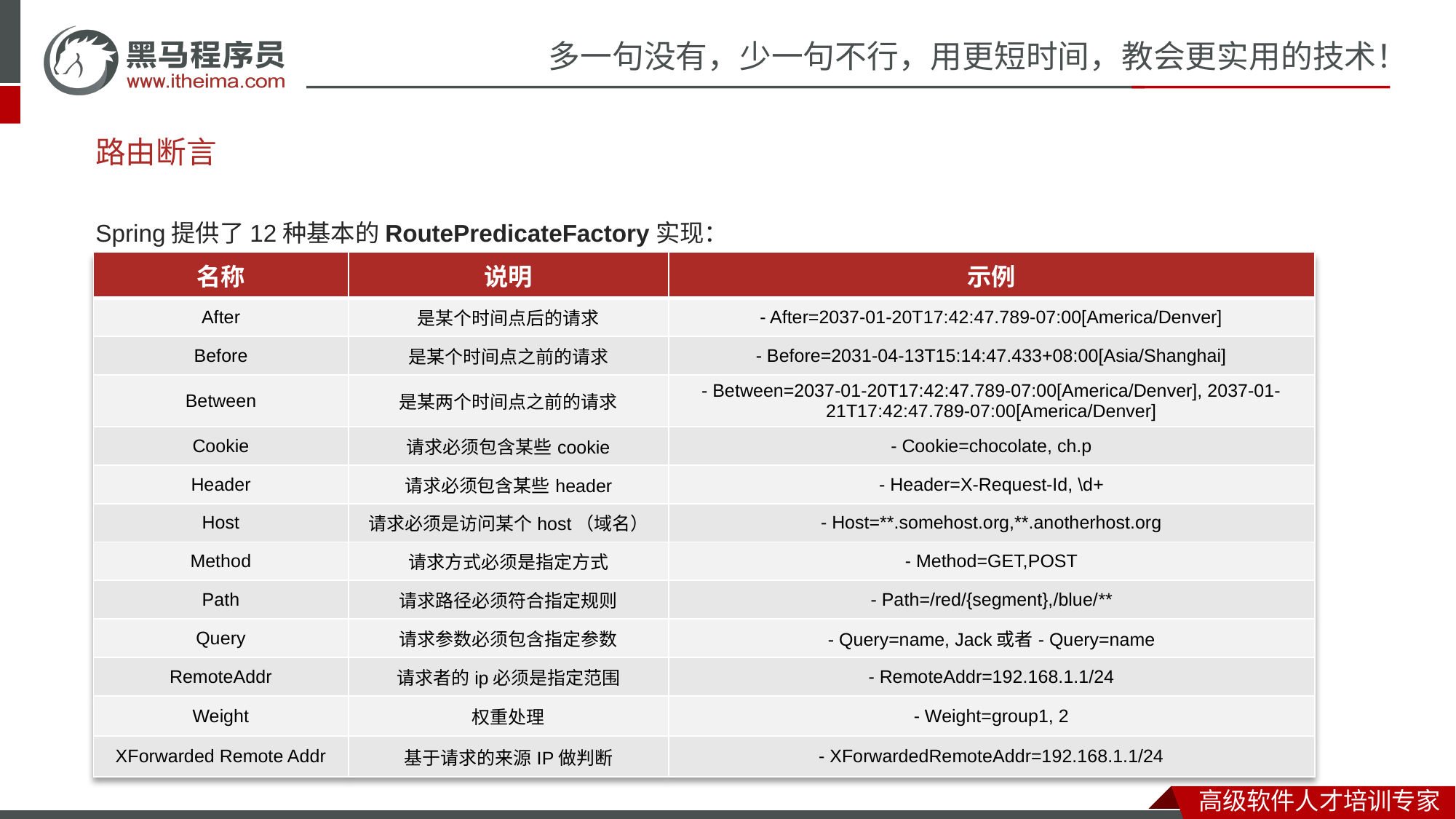

属性
路由
断言
过滤器
Spring提供了12种基本的RoutePredicateFactory实现：
| 名称 | 说明 | 示例 |
| --- | --- | --- |
| After | 是某个时间点后的请求 | - After=2037-01-20T17:42:47.789-07:00[America/Denver] |
| Before | 是某个时间点之前的请求 | - Before=2031-04-13T15:14:47.433+08:00[Asia/Shanghai] |
| Between | 是某两个时间点之前的请求 | - Between=2037-01-20T17:42:47.789-07:00[America/Denver], 2037-01-21T17:42:47.789-07:00[America/Denver] |
| Cookie | 请求必须包含某些cookie | - Cookie=chocolate, ch.p |
| Header | 请求必须包含某些header | - Header=X-Request-Id, \d+ |
| Host | 请求必须是访问某个host（域名） | - Host=\*\*.somehost.org,\*\*.anotherhost.org |
| Method | 请求方式必须是指定方式 | - Method=GET,POST |
| Path | 请求路径必须符合指定规则 | - Path=/red/{segment},/blue/\*\* |
| Query | 请求参数必须包含指定参数 | - Query=name, Jack或者- Query=name |
| RemoteAddr | 请求者的ip必须是指定范围 | - RemoteAddr=192.168.1.1/24 |
| Weight | 权重处理 | - Weight=group1, 2 |
| XForwarded Remote Addr | 基于请求的来源IP做判断 | - XForwardedRemoteAddr=192.168.1.1/24 |